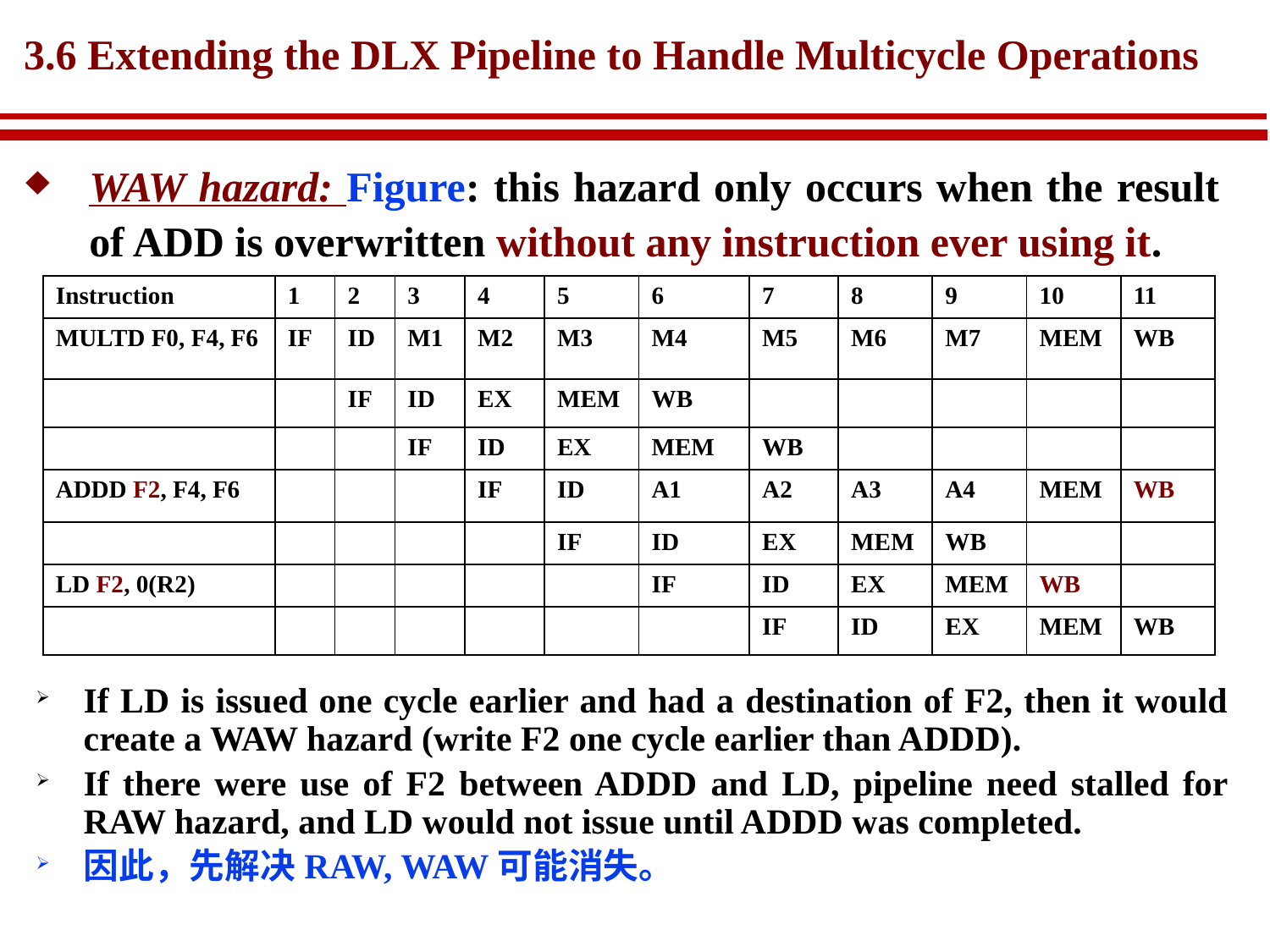

# 3.6 Extending the DLX Pipeline to Handle Multicycle Operations
WAW hazard: Figure: this hazard only occurs when the result of ADD is overwritten without any instruction ever using it.
| Instruction | 1 | 2 | 3 | 4 | 5 | 6 | 7 | 8 | 9 | 10 | 11 |
| --- | --- | --- | --- | --- | --- | --- | --- | --- | --- | --- | --- |
| MULTD F0, F4, F6 | IF | ID | M1 | M2 | M3 | M4 | M5 | M6 | M7 | MEM | WB |
|  |  | IF | ID | EX | MEM | WB |  |  |  |  |  |
|  |  |  | IF | ID | EX | MEM | WB |  |  |  |  |
| ADDD F2, F4, F6 |  |  |  | IF | ID | A1 | A2 | A3 | A4 | MEM | WB |
|  |  |  |  |  | IF | ID | EX | MEM | WB |  |  |
| LD F2, 0(R2) |  |  |  |  |  | IF | ID | EX | MEM | WB |  |
|  |  |  |  |  |  |  | IF | ID | EX | MEM | WB |
If LD is issued one cycle earlier and had a destination of F2, then it would create a WAW hazard (write F2 one cycle earlier than ADDD).
If there were use of F2 between ADDD and LD, pipeline need stalled for RAW hazard, and LD would not issue until ADDD was completed.
因此，先解决RAW, WAW可能消失。